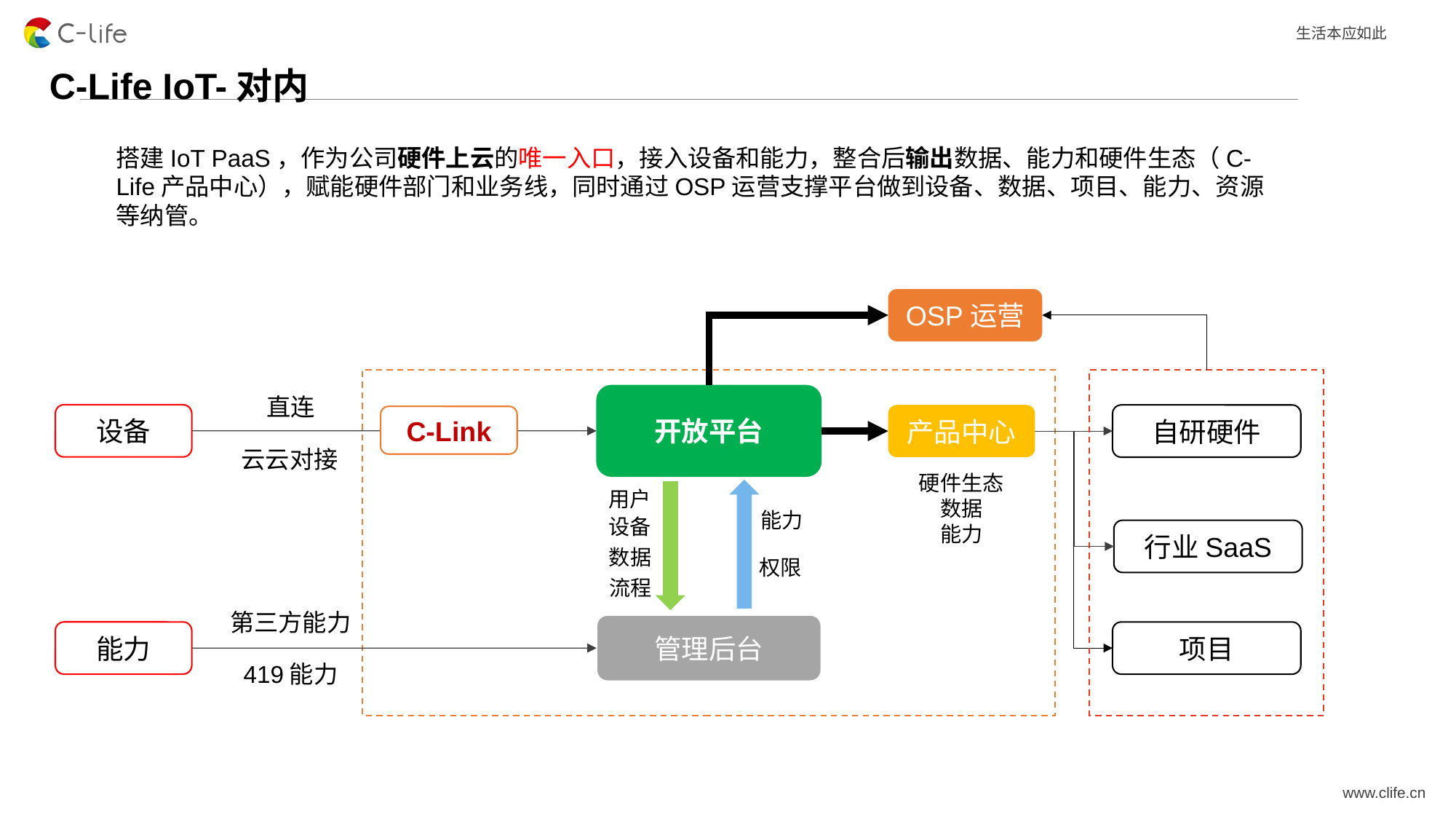

C-Life IoT-对内
搭建IoT PaaS，作为公司硬件上云的唯一入口，接入设备和能力，整合后输出数据、能力和硬件生态（C-Life产品中心），赋能硬件部门和业务线，同时通过OSP运营支撑平台做到设备、数据、项目、能力、资源等纳管。
OSP运营

开放平台
直连
设备
产品中心
自研硬件
C-Link
云云对接
硬件生态
数据
能力

用户

能力
设备
行业SaaS
数据
权限
流程
第三方能力
管理后台
能力
项目
419能力